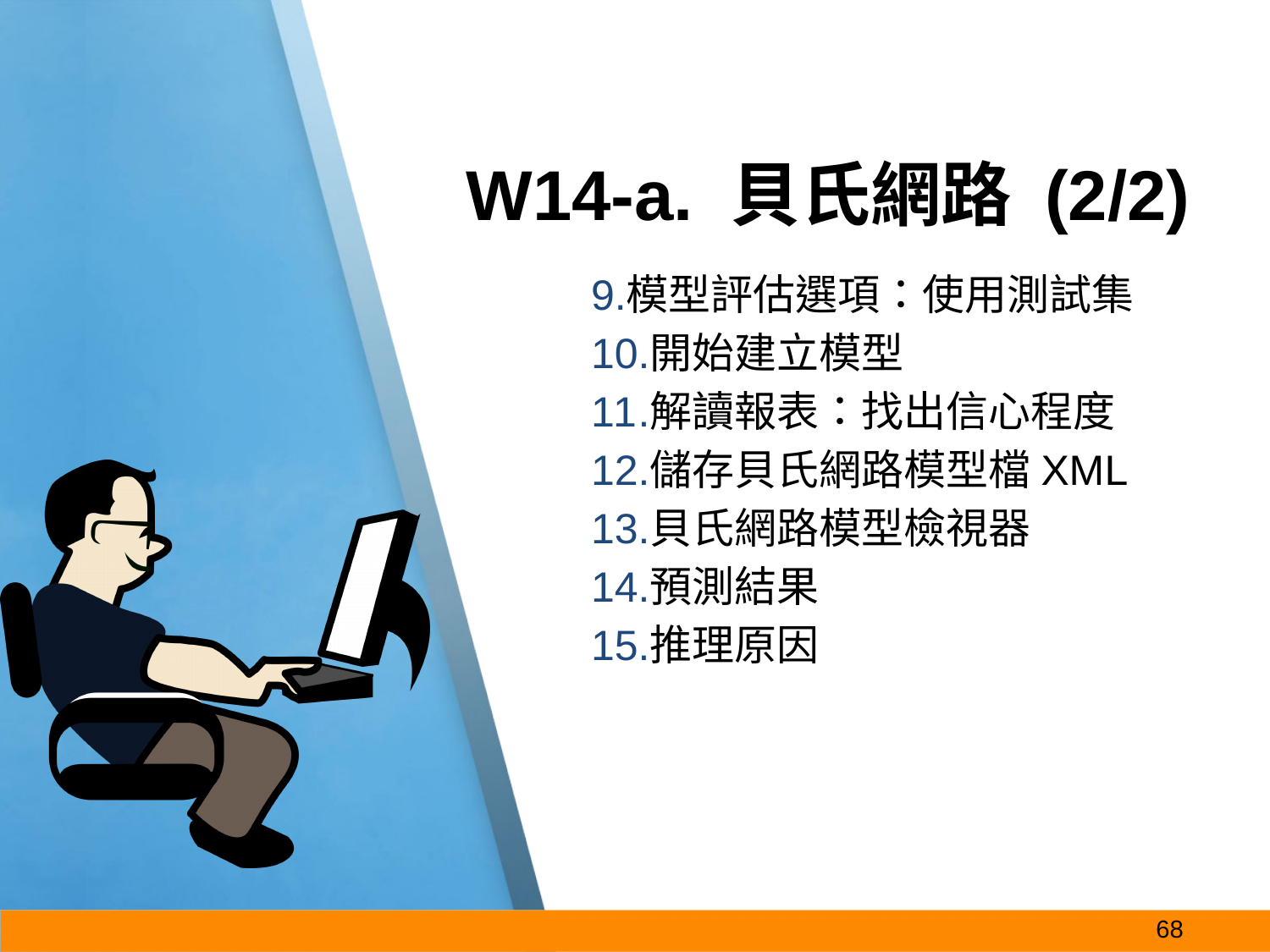

# W14-a. 貝氏網路 (2/2)
模型評估選項：使用測試集
開始建立模型
解讀報表：找出信心程度
儲存貝氏網路模型檔XML
貝氏網路模型檢視器
預測結果
推理原因
68